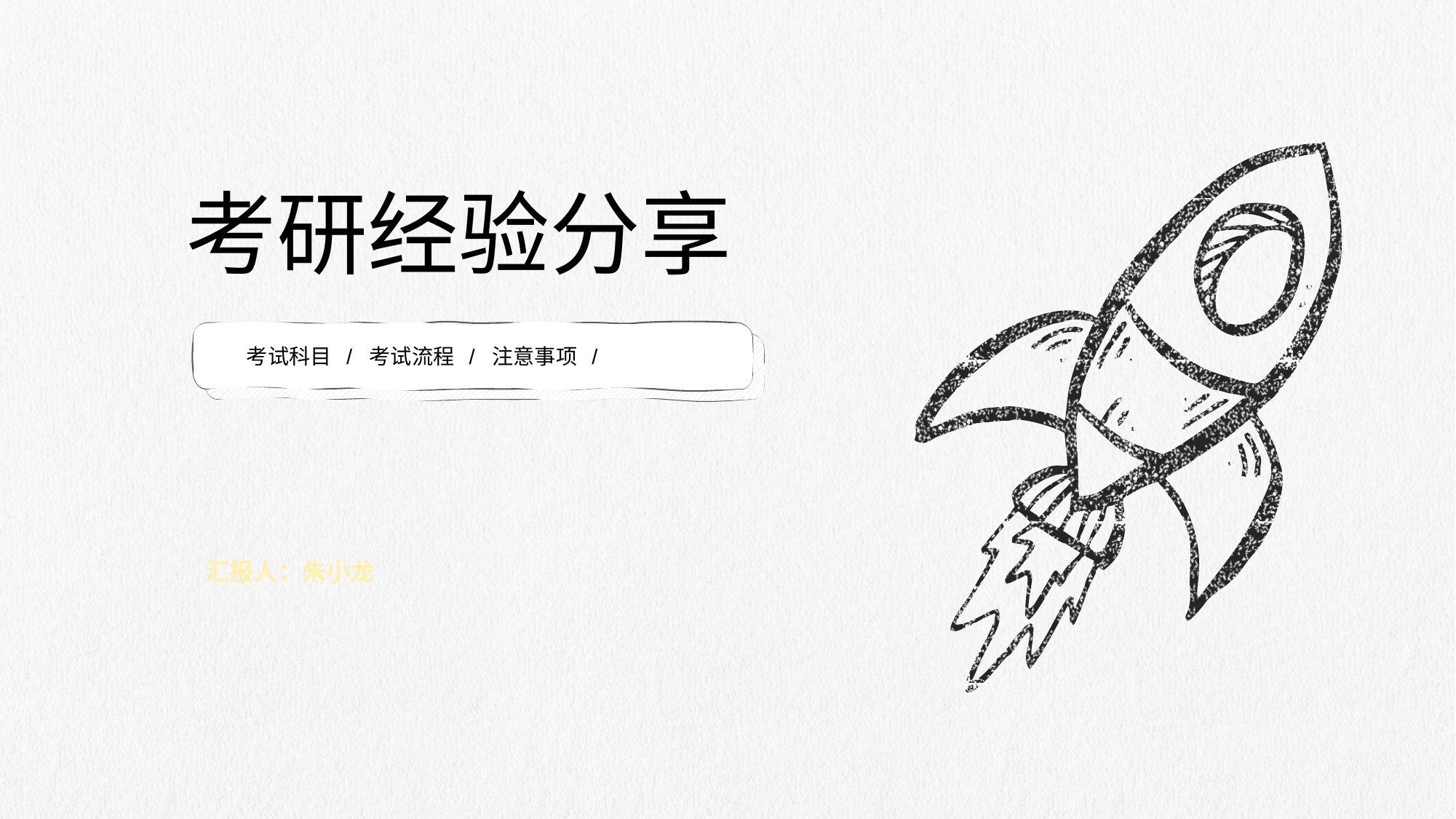

考研经验分享

考试科目  /  考试流程  /  注意事项  /
汇报人：朱小龙